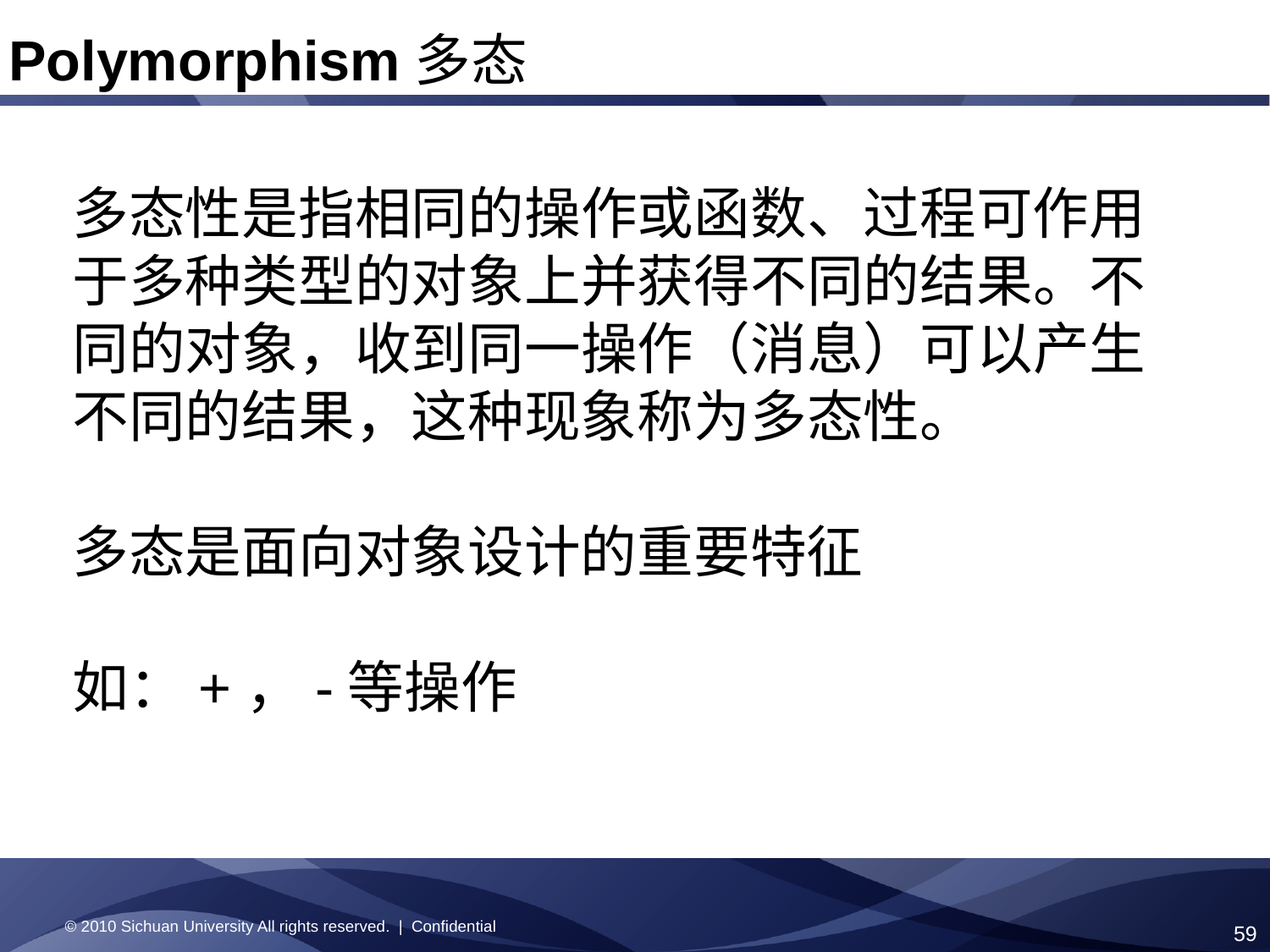

Polymorphism多态
多态性是指相同的操作或函数、过程可作用于多种类型的对象上并获得不同的结果。不同的对象，收到同一操作（消息）可以产生不同的结果，这种现象称为多态性。

多态是面向对象设计的重要特征

如：+，-等操作
© 2010 Sichuan University All rights reserved.  |  Confidential
59